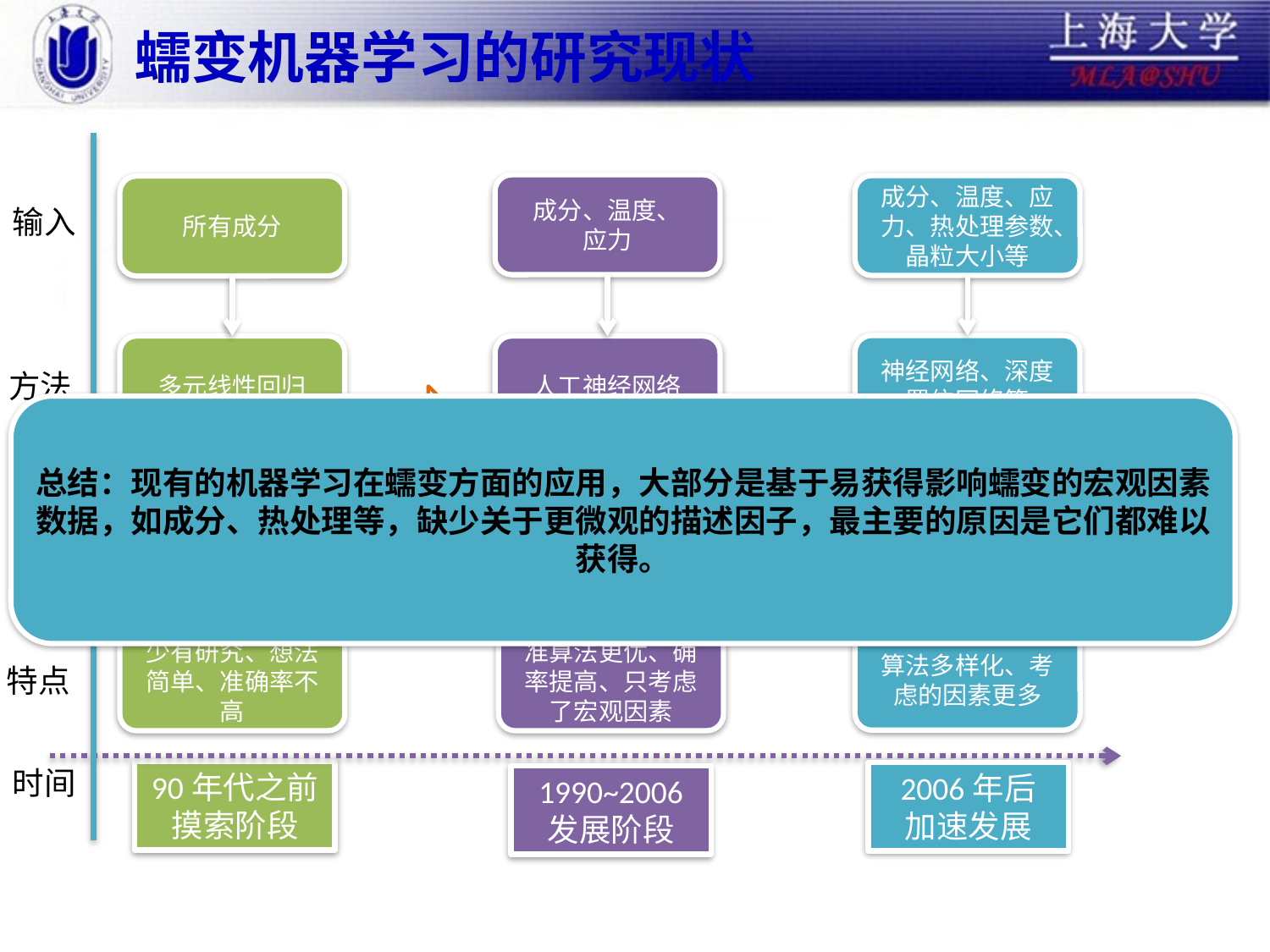

# 蠕变机器学习的研究现状
成分、温度、
应力
成分、温度、应力、热处理参数、晶粒大小等
所有成分
输入
神经网络、深度置信网络等
多元线性回归
人工神经网络
方法

总结：现有的机器学习在蠕变方面的应用，大部分是基于易获得影响蠕变的宏观因素数据，如成分、热处理等，缺少关于更微观的描述因子，最主要的原因是它们都难以获得。
蠕变寿命、持久强度等
蠕变寿命
蠕变寿命
输出
算法多样化、考虑的因素更多
少有研究、想法简单、准确率不高
准算法更优、确率提高、只考虑了宏观因素
特点
时间
90年代之前
摸索阶段
2006年后
加速发展
1990~2006
发展阶段